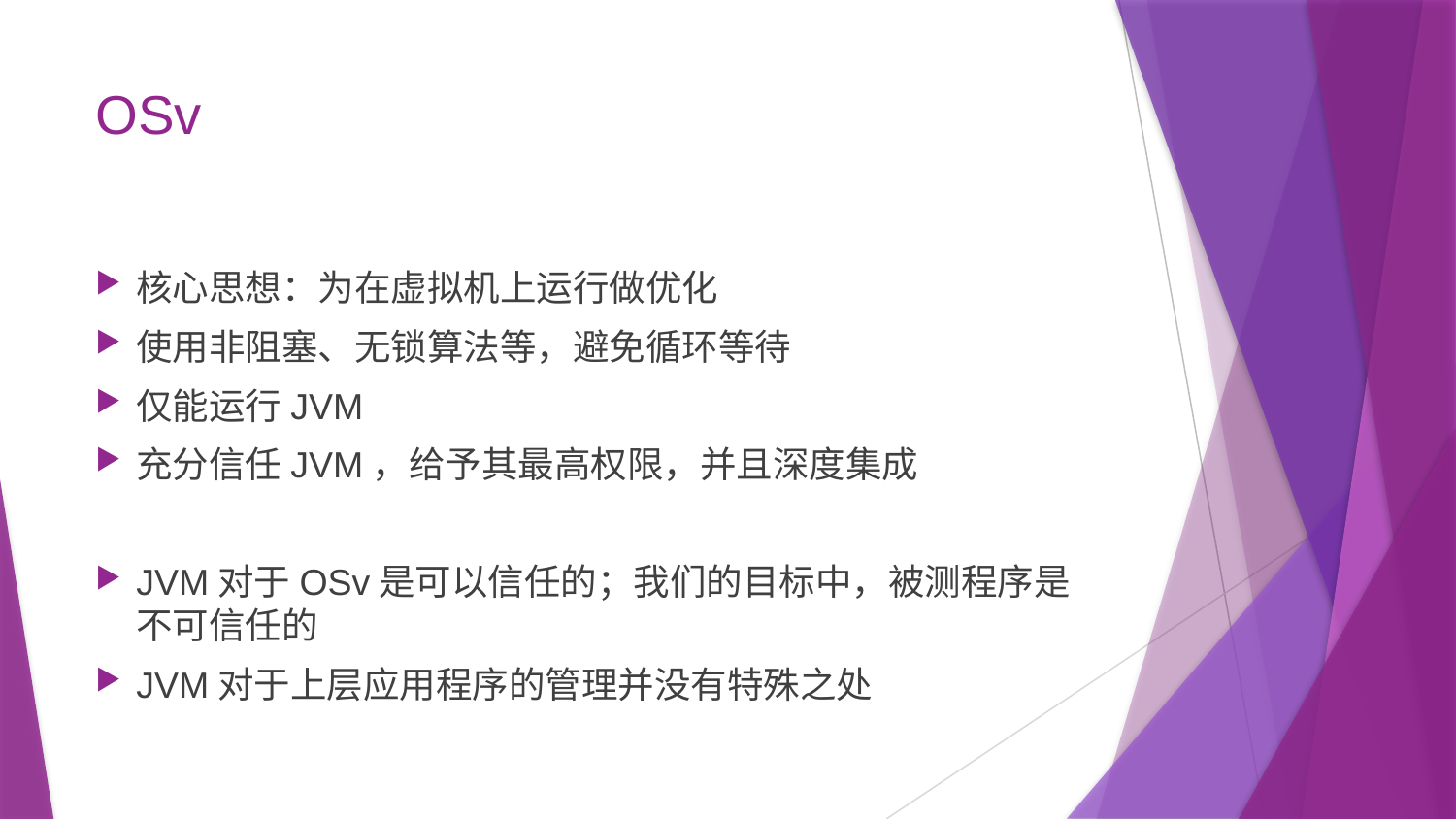

# OSv
核心思想：为在虚拟机上运行做优化
使用非阻塞、无锁算法等，避免循环等待
仅能运行JVM
充分信任JVM，给予其最高权限，并且深度集成

JVM对于OSv是可以信任的；我们的目标中，被测程序是不可信任的
JVM对于上层应用程序的管理并没有特殊之处